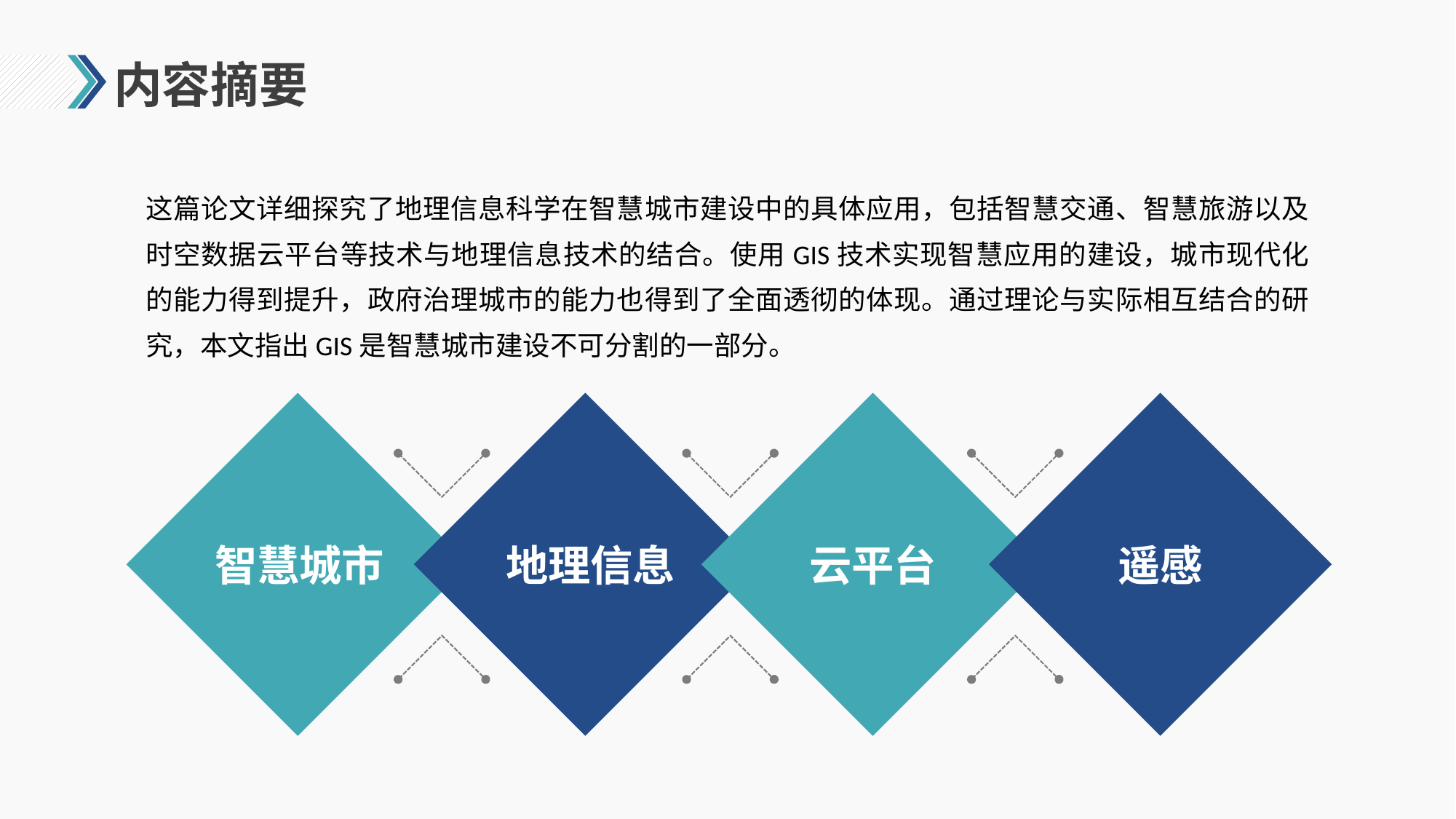

# 内容摘要
这篇论文详细探究了地理信息科学在智慧城市建设中的具体应用，包括智慧交通、智慧旅游以及时空数据云平台等技术与地理信息技术的结合。使用GIS技术实现智慧应用的建设，城市现代化的能力得到提升，政府治理城市的能力也得到了全面透彻的体现。通过理论与实际相互结合的研究，本文指出GIS是智慧城市建设不可分割的一部分。

智慧城市
地理信息
云平台
遥感